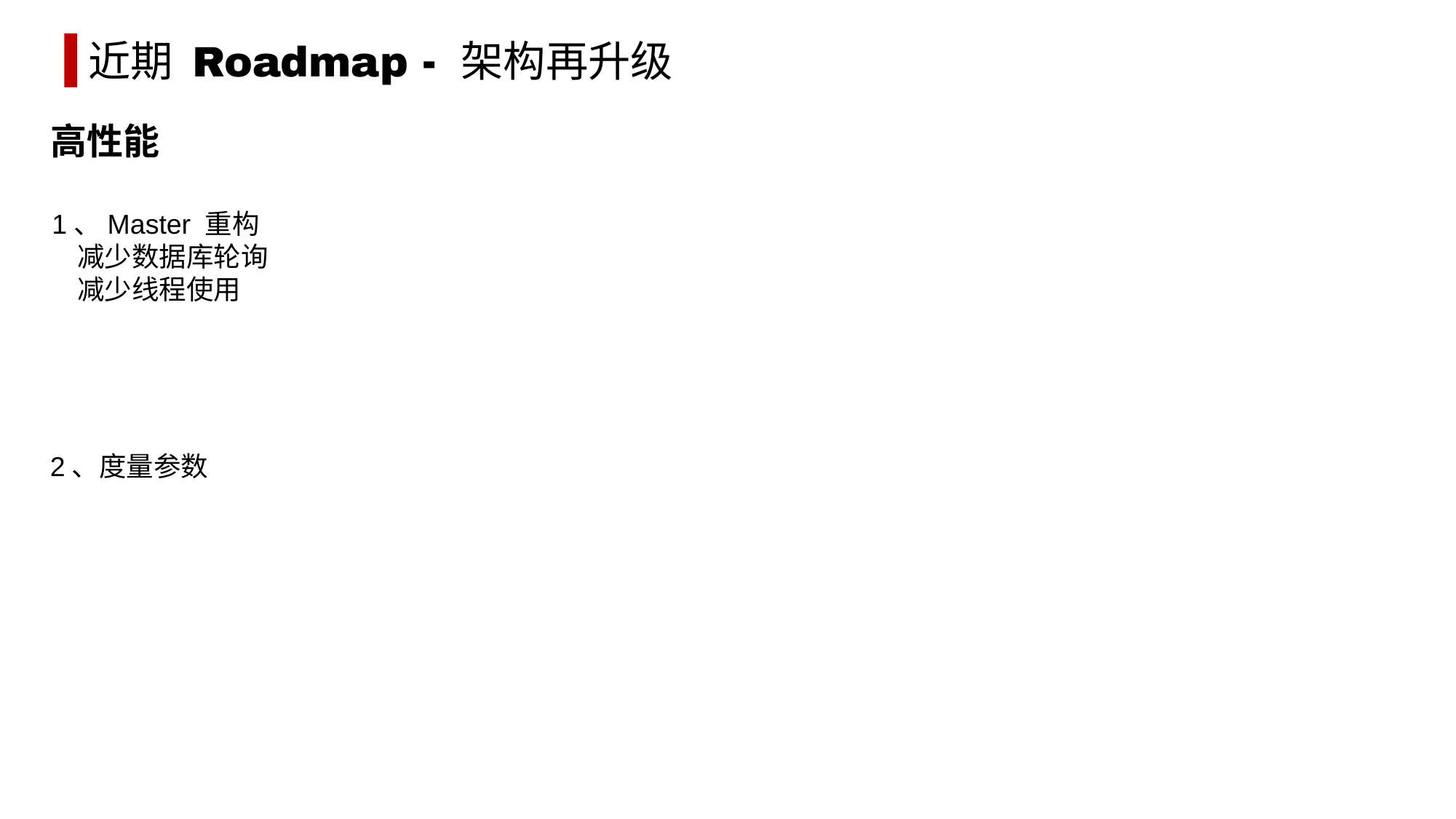

近期 Roadmap - 架构再升级
高性能
1、Master 重构
   减少数据库轮询
   减少线程使用
2、度量参数